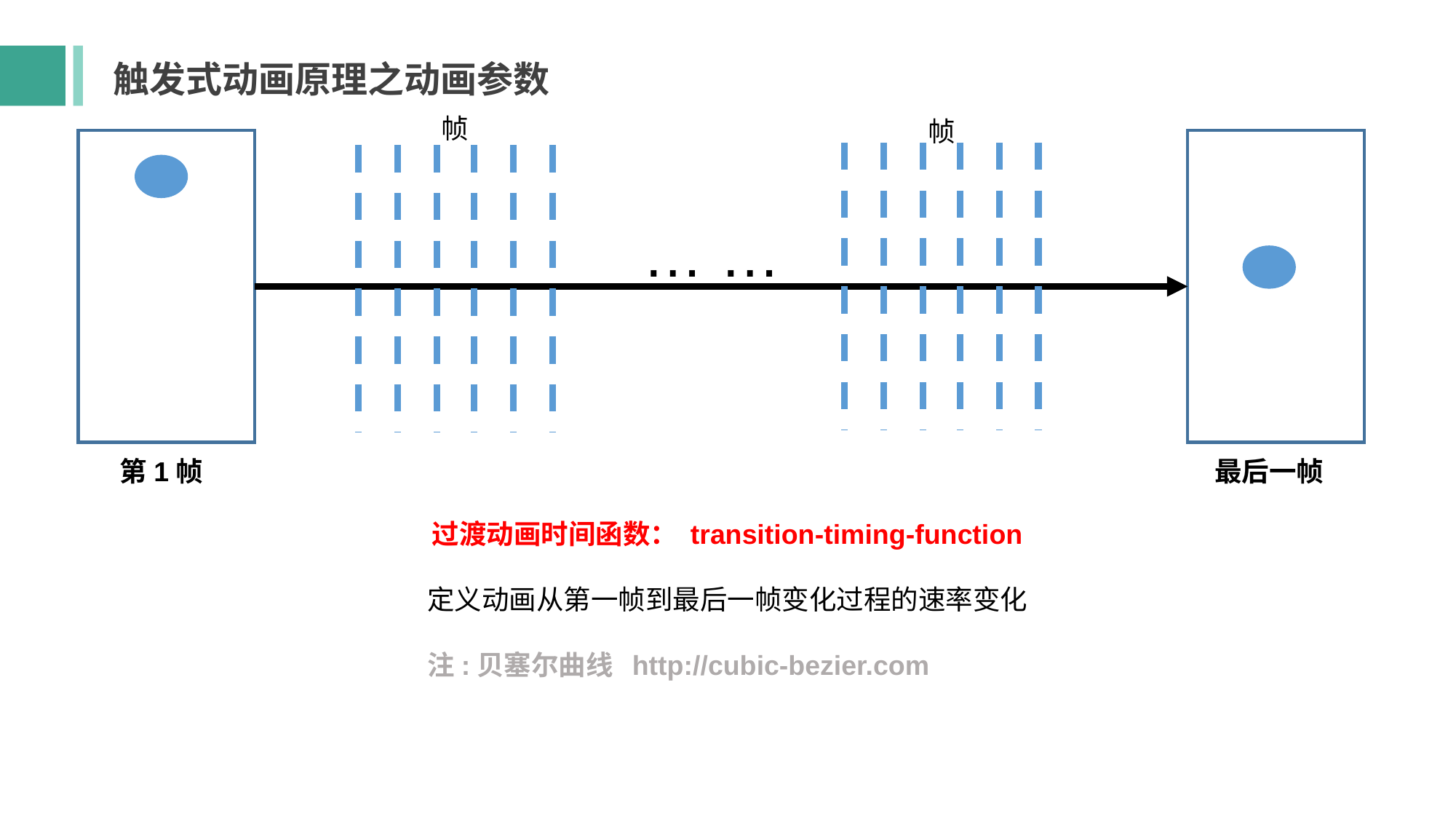

触发式动画原理之动画参数
帧
帧

… …

第1帧
最后一帧
过渡动画时间函数： transition-timing-function

定义动画从第一帧到最后一帧变化过程的速率变化

注:贝塞尔曲线  http://cubic-bezier.com